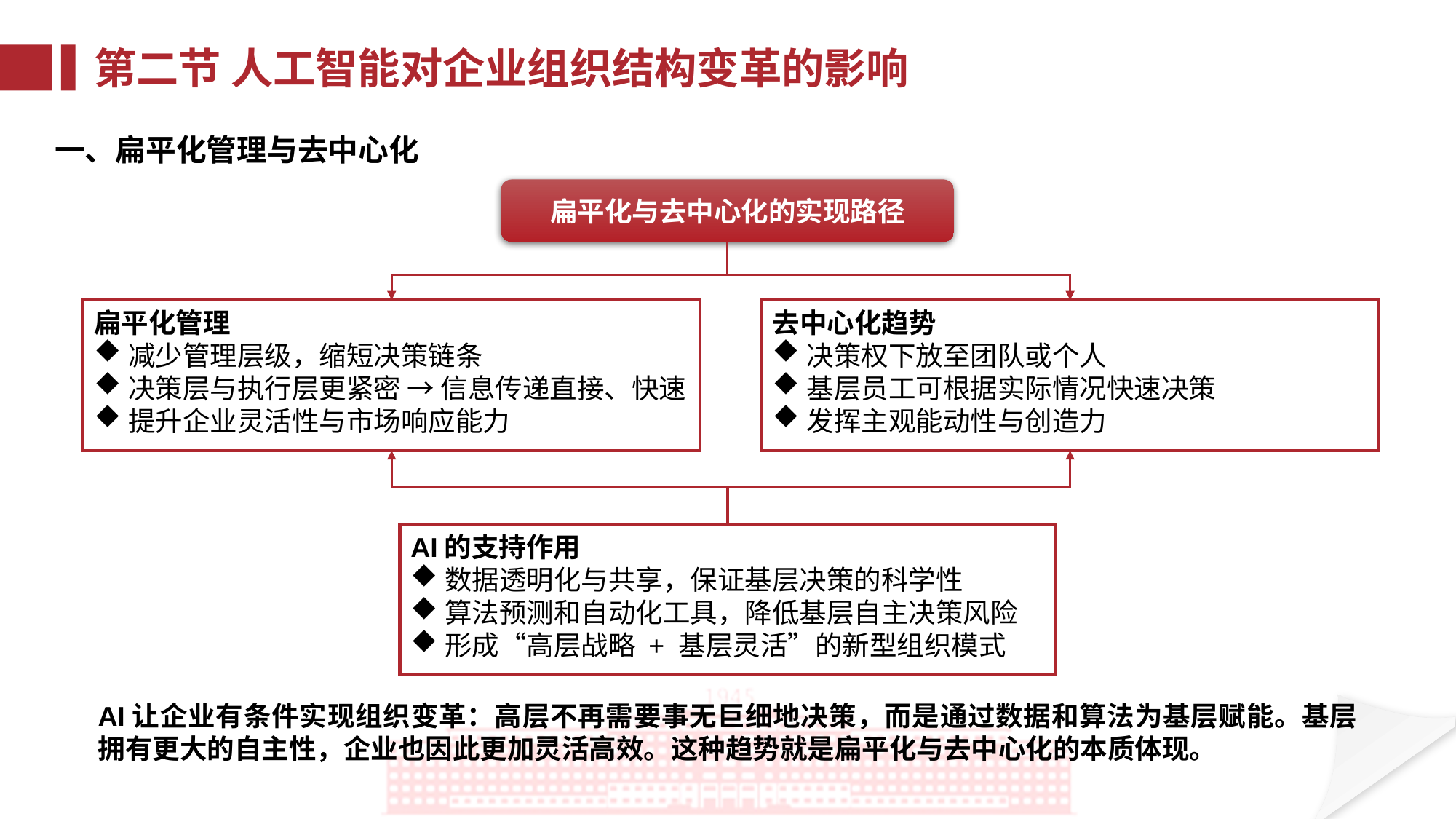

第二节 人工智能对企业组织结构变革的影响
一、扁平化管理与去中心化
扁平化与去中心化的实现路径
扁平化管理
减少管理层级，缩短决策链条
决策层与执行层更紧密 → 信息传递直接、快速
提升企业灵活性与市场响应能力
去中心化趋势
决策权下放至团队或个人
基层员工可根据实际情况快速决策
发挥主观能动性与创造力
AI的支持作用
数据透明化与共享，保证基层决策的科学性
算法预测和自动化工具，降低基层自主决策风险
形成“高层战略 + 基层灵活”的新型组织模式
AI让企业有条件实现组织变革：高层不再需要事无巨细地决策，而是通过数据和算法为基层赋能。基层拥有更大的自主性，企业也因此更加灵活高效。这种趋势就是扁平化与去中心化的本质体现。